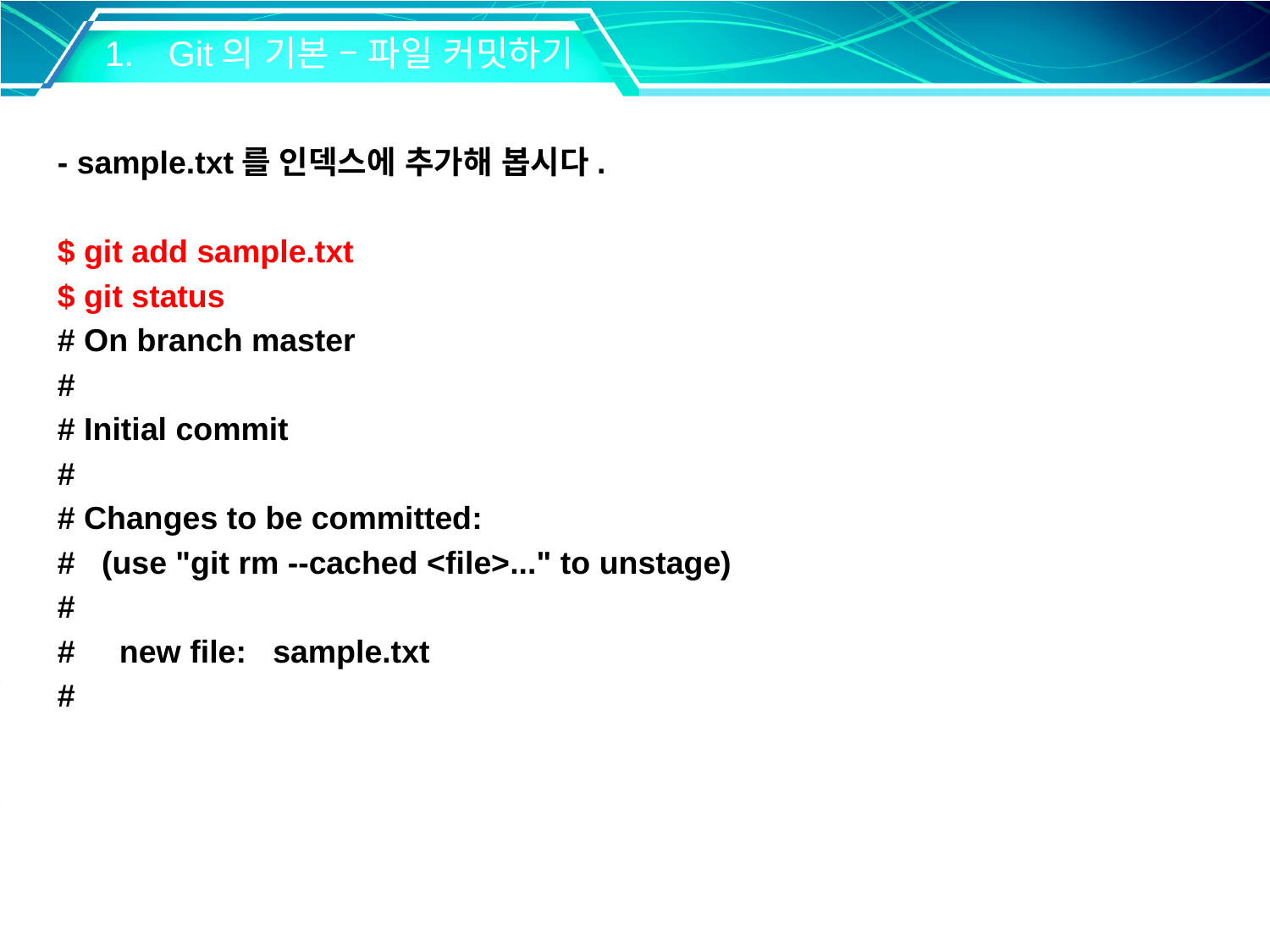

Git의 기본 – 파일 커밋하기
- sample.txt를 인덱스에 추가해 봅시다.

$ git add sample.txt
$ git status
# On branch master
#
# Initial commit
#
# Changes to be committed:
#   (use "git rm --cached <file>..." to unstage)
#
#     new file:   sample.txt
#